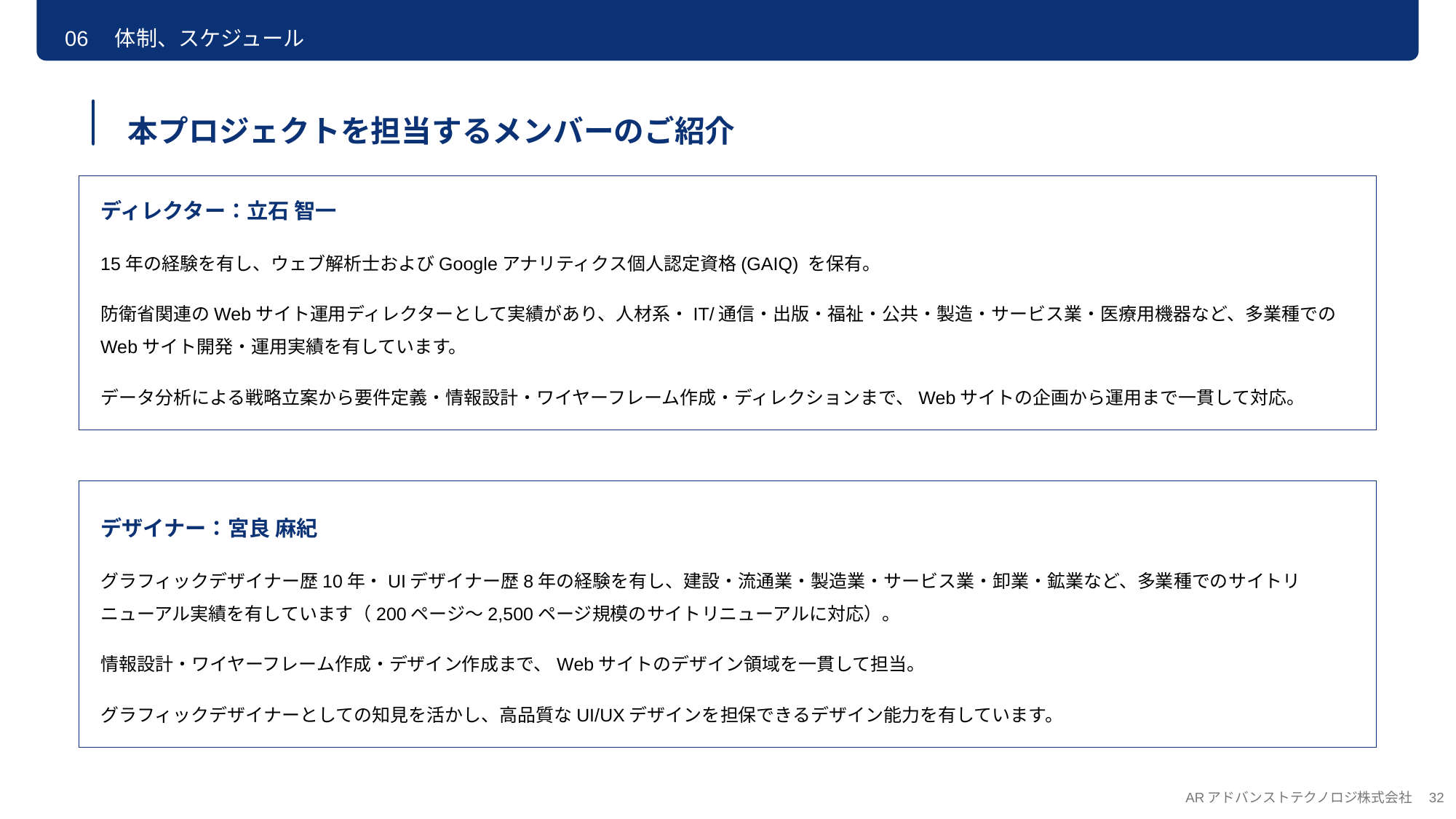

06　体制、スケジュール
本プロジェクトを担当するメンバーのご紹介
ディレクター：立石 智一
15年の経験を有し、ウェブ解析士およびGoogleアナリティクス個人認定資格(GAIQ) を保有。
防衛省関連のWebサイト運用ディレクターとして実績があり、人材系・IT/通信・出版・福祉・公共・製造・サービス業・医療用機器など、多業種でのWebサイト開発・運用実績を有しています。
データ分析による戦略立案から要件定義・情報設計・ワイヤーフレーム作成・ディレクションまで、Webサイトの企画から運用まで一貫して対応。
デザイナー：宮良 麻紀
グラフィックデザイナー歴10年・UIデザイナー歴8年の経験を有し、建設・流通業・製造業・サービス業・卸業・鉱業など、多業種でのサイトリニューアル実績を有しています（200ページ〜2,500ページ規模のサイトリニューアルに対応）。
情報設計・ワイヤーフレーム作成・デザイン作成まで、Webサイトのデザイン領域を一貫して担当。
グラフィックデザイナーとしての知見を活かし、高品質なUI/UXデザインを担保できるデザイン能力を有しています。
ARアドバンストテクノロジ株式会社　32